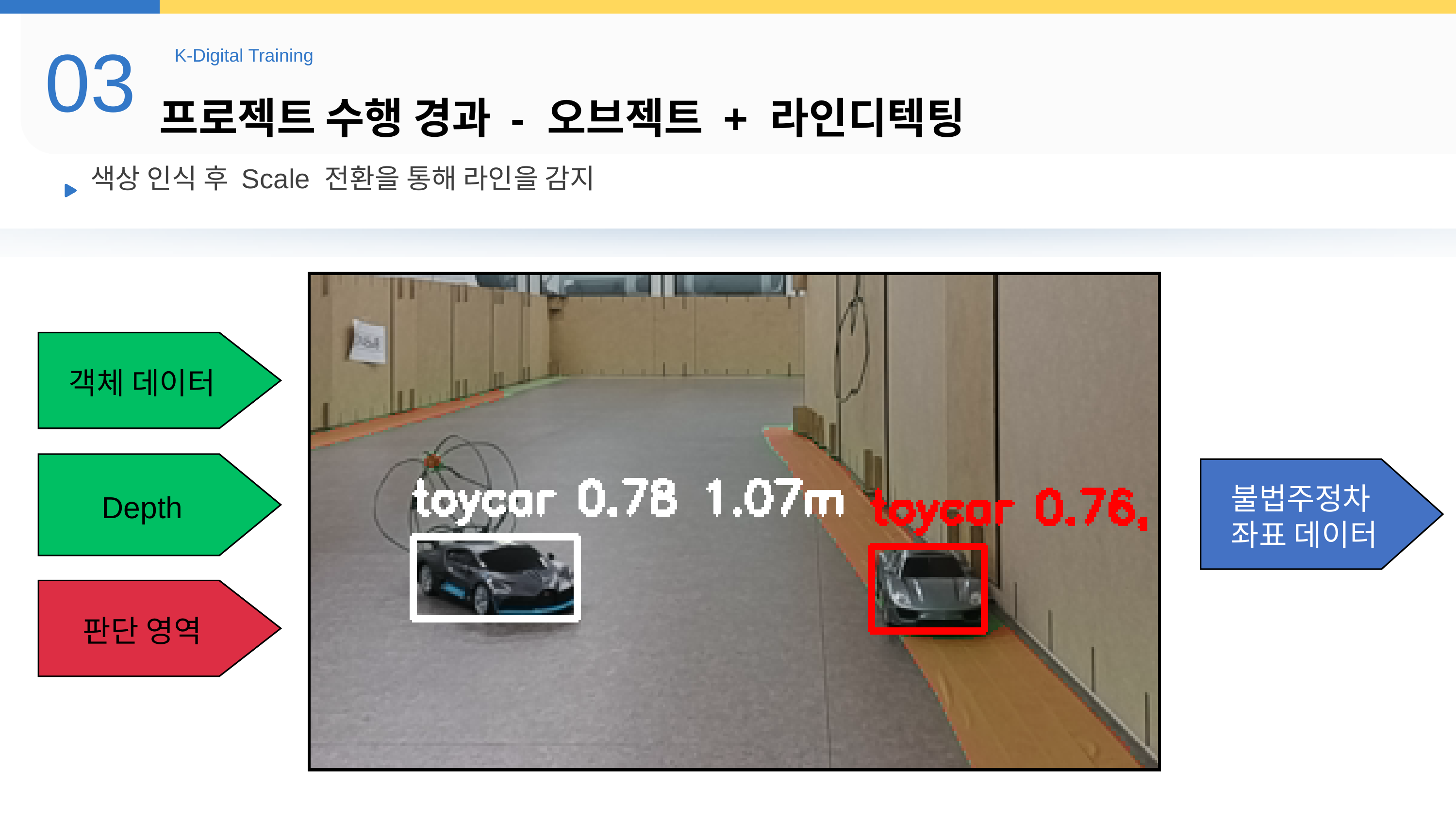

03

K-Digital Training
프로젝트 수행 경과 - 오브젝트 + 라인디텍팅

색상 인식 후 Scale 전환을 통해 라인을 감지

객체 데이터

Depth

판단 영역

불법주정차
좌표 데이터